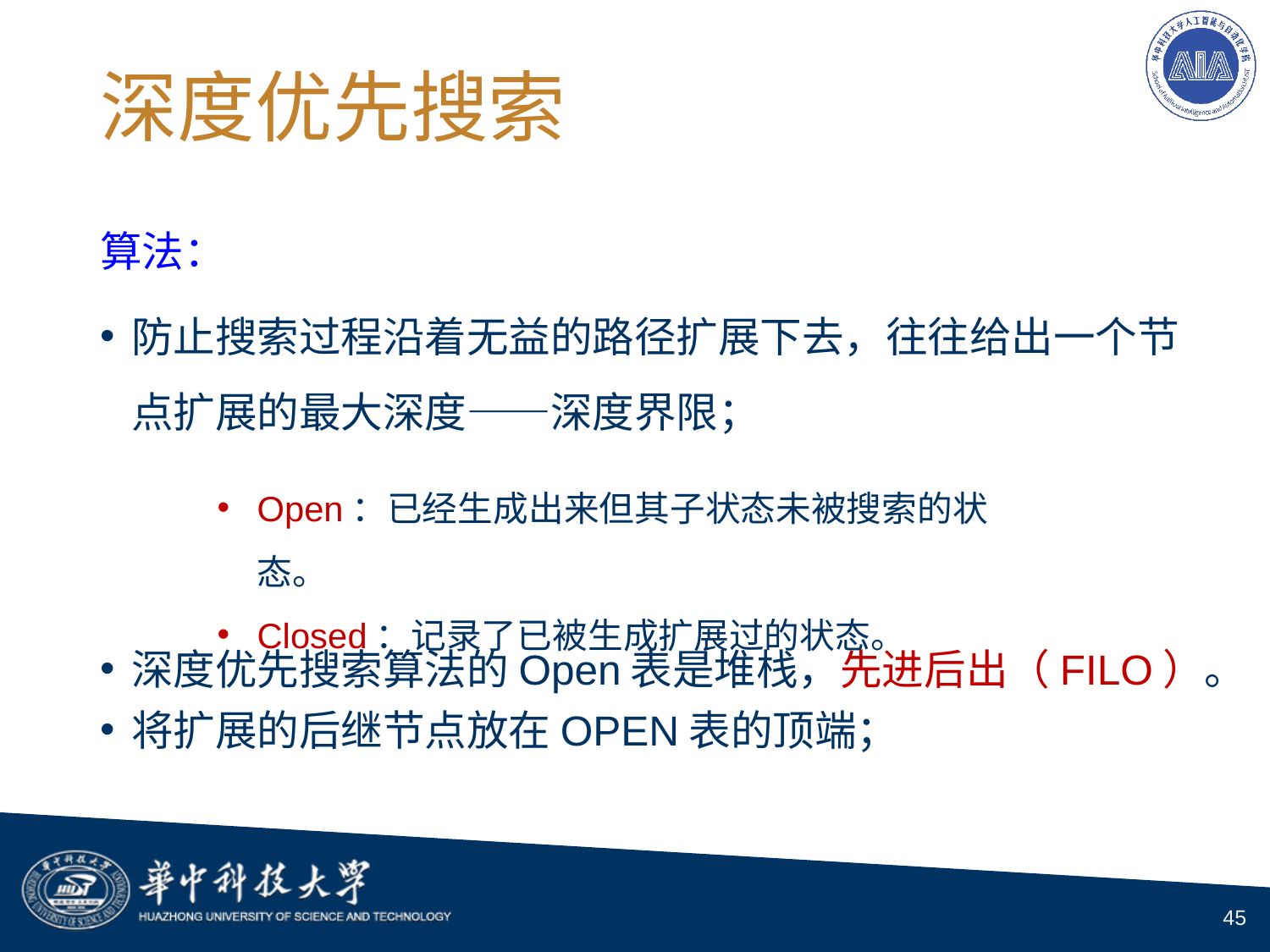

# 深度优先搜索
算法：
防止搜索过程沿着无益的路径扩展下去，往往给出一个节点扩展的最大深度——深度界限；

深度优先搜索算法的Open表是堆栈，先进后出（FILO）。
将扩展的后继节点放在OPEN表的顶端；

Open：已经生成出来但其子状态未被搜索的状态。
Closed：记录了已被生成扩展过的状态。
45